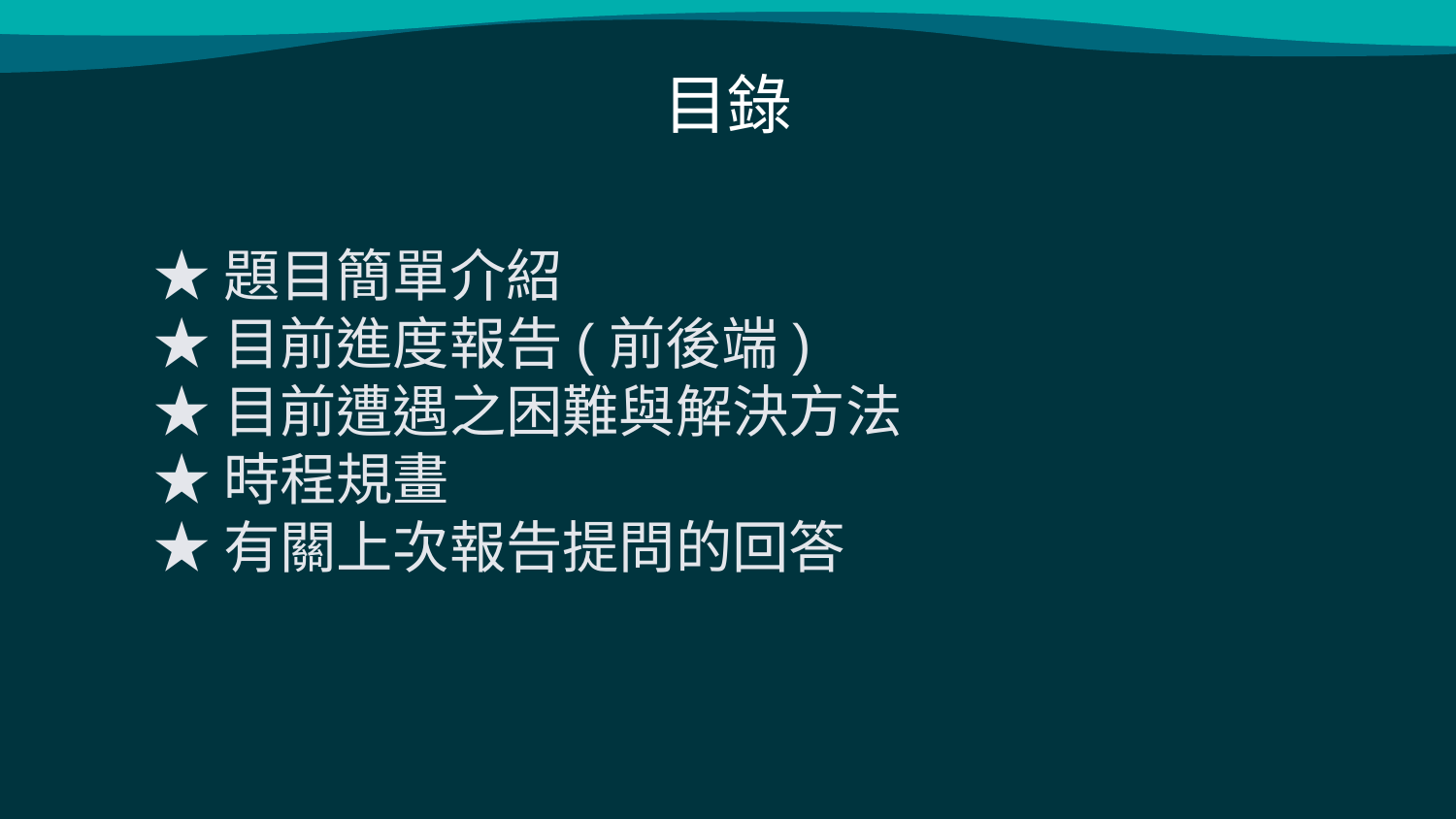

# 目錄
★題目簡單介紹
★目前進度報告(前後端)
★目前遭遇之困難與解決方法
★時程規畫
★有關上次報告提問的回答